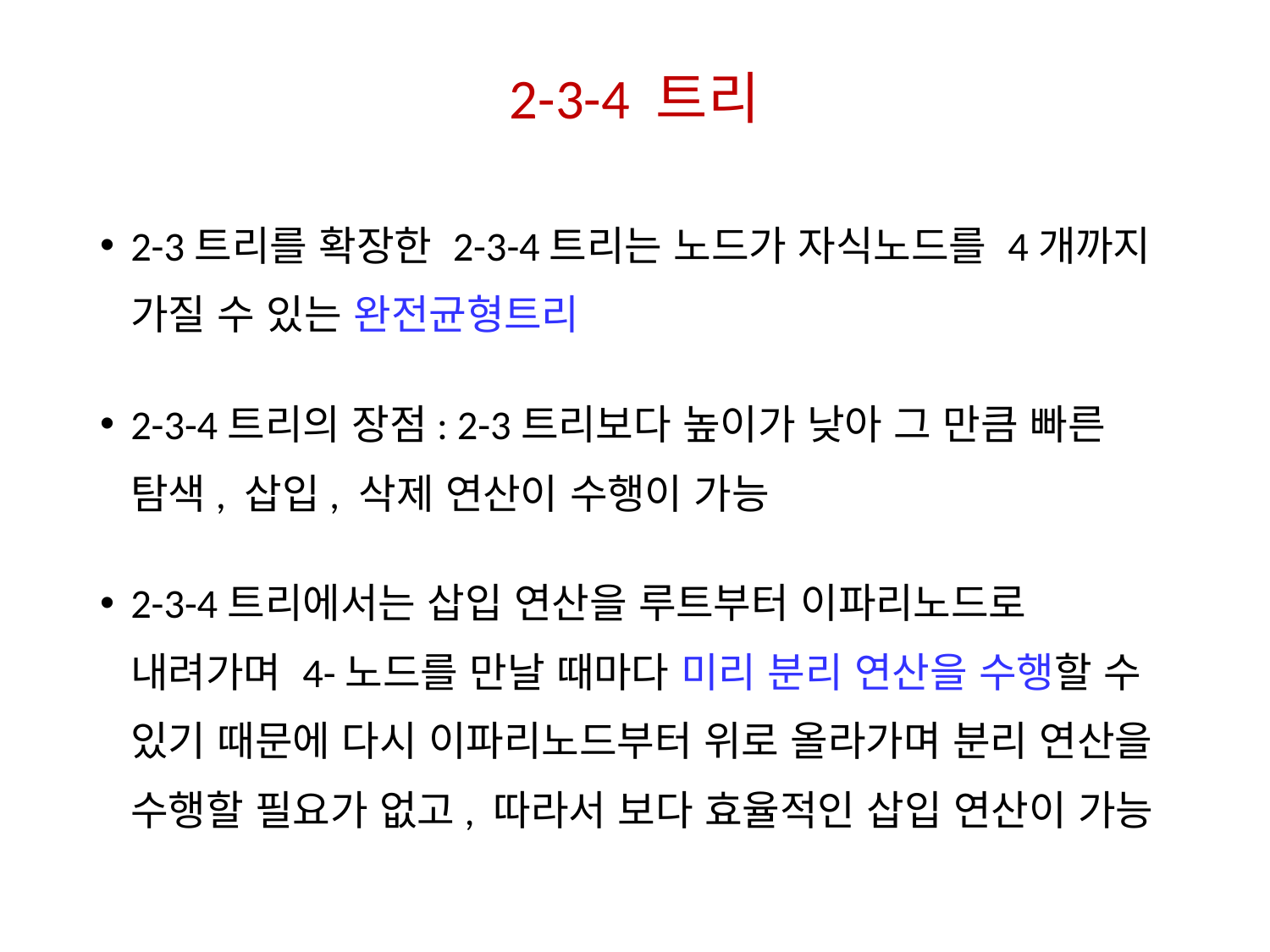

# 2-3-4 트리
2-3트리를 확장한 2-3-4트리는 노드가 자식노드를 4개까지 가질 수 있는 완전균형트리
2-3-4트리의 장점: 2-3트리보다 높이가 낮아 그 만큼 빠른 탐색, 삽입, 삭제 연산이 수행이 가능
2-3-4트리에서는 삽입 연산을 루트부터 이파리노드로 내려가며 4-노드를 만날 때마다 미리 분리 연산을 수행할 수 있기 때문에 다시 이파리노드부터 위로 올라가며 분리 연산을 수행할 필요가 없고, 따라서 보다 효율적인 삽입 연산이 가능